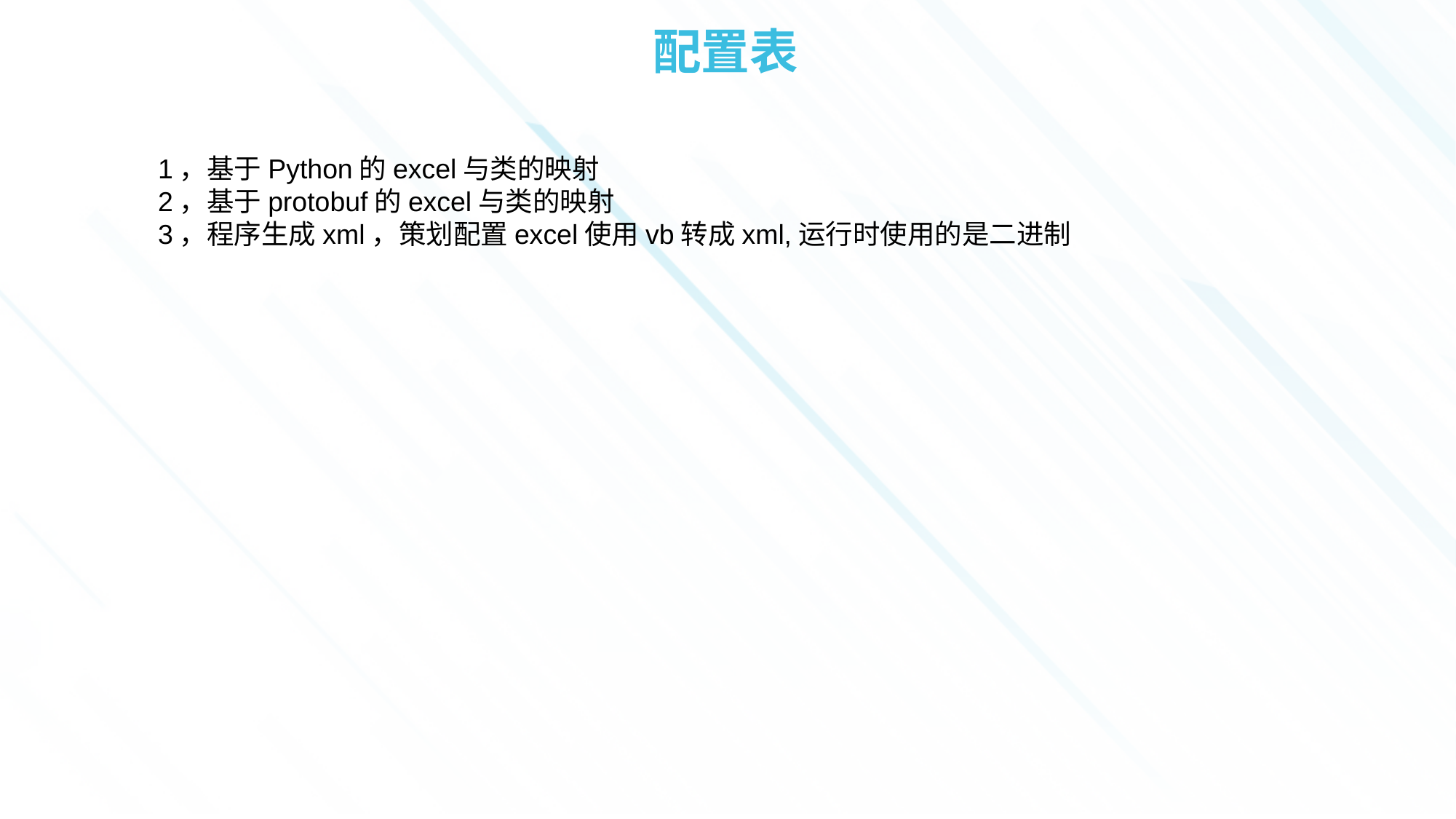

# 配置表
1，基于Python的excel与类的映射
2，基于protobuf的excel与类的映射
3，程序生成xml，策划配置excel使用vb转成xml,运行时使用的是二进制